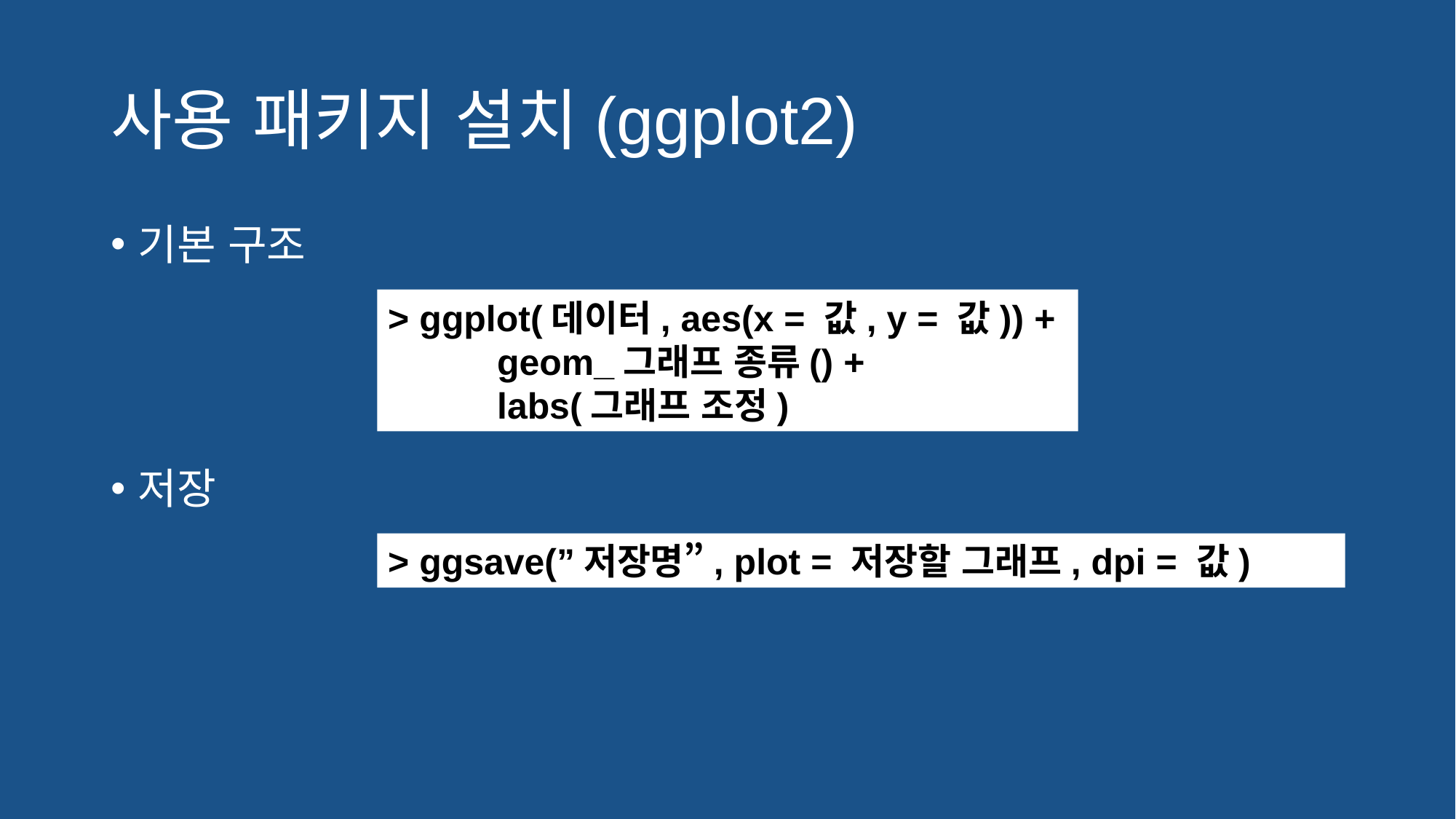

# 사용 패키지 설치(ggplot2)
기본 구조

저장
> ggplot(데이터, aes(x = 값, y = 값)) +
	geom_그래프 종류() +
	labs(그래프 조정)
> ggsave(”저장명”, plot = 저장할 그래프, dpi = 값)